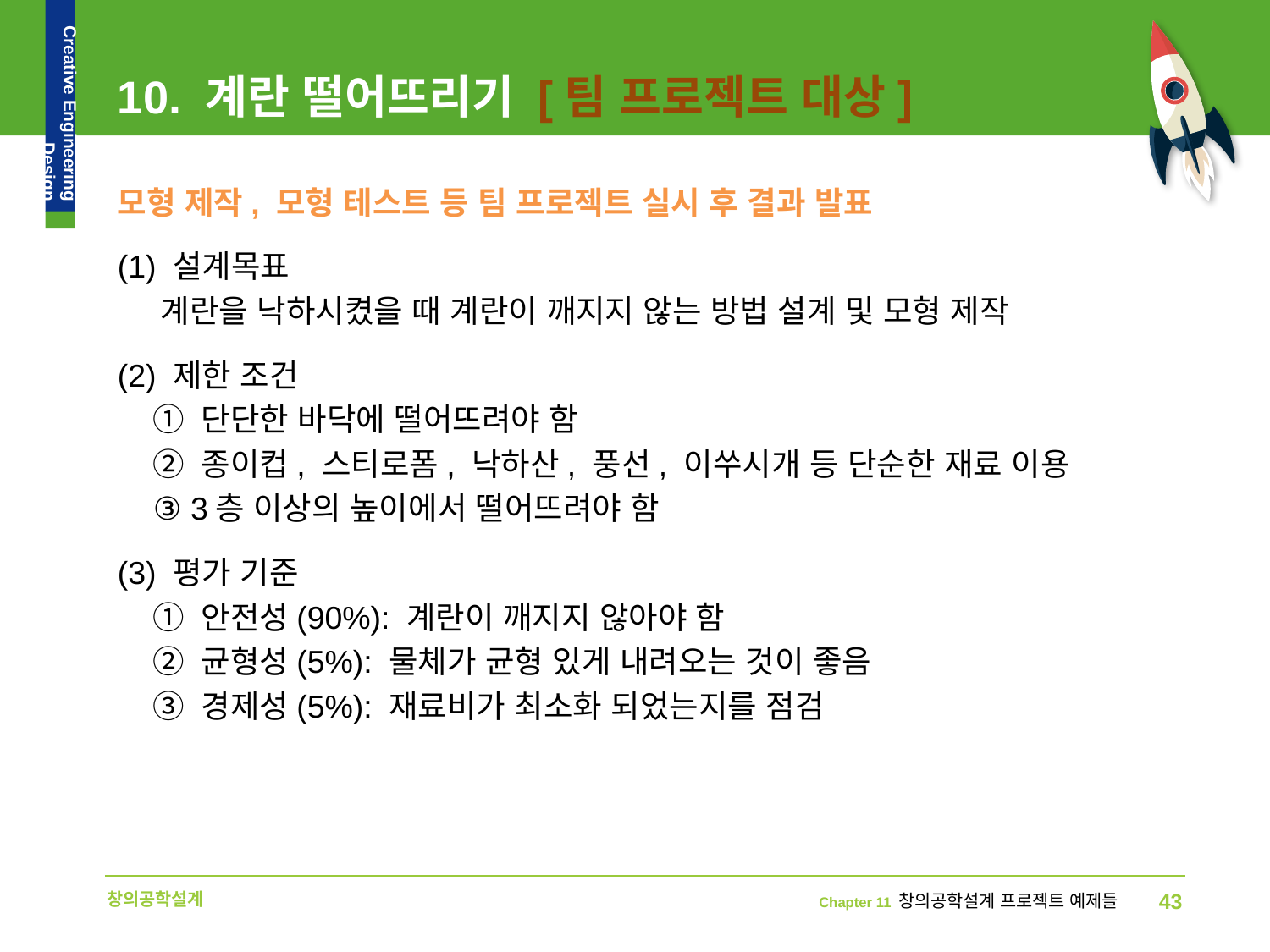

# 10. 계란 떨어뜨리기 [팀 프로젝트 대상]
모형 제작, 모형 테스트 등 팀 프로젝트 실시 후 결과 발표

(1) 설계목표
    계란을 낙하시켰을 때 계란이 깨지지 않는 방법 설계 및 모형 제작

(2) 제한 조건
    ① 단단한 바닥에 떨어뜨려야 함
    ② 종이컵, 스티로폼, 낙하산, 풍선, 이쑤시개 등 단순한 재료 이용
    ③ 3층 이상의 높이에서 떨어뜨려야 함

(3) 평가 기준
    ① 안전성(90%): 계란이 깨지지 않아야 함
    ② 균형성(5%): 물체가 균형 있게 내려오는 것이 좋음
    ③ 경제성(5%): 재료비가 최소화 되었는지를 점검